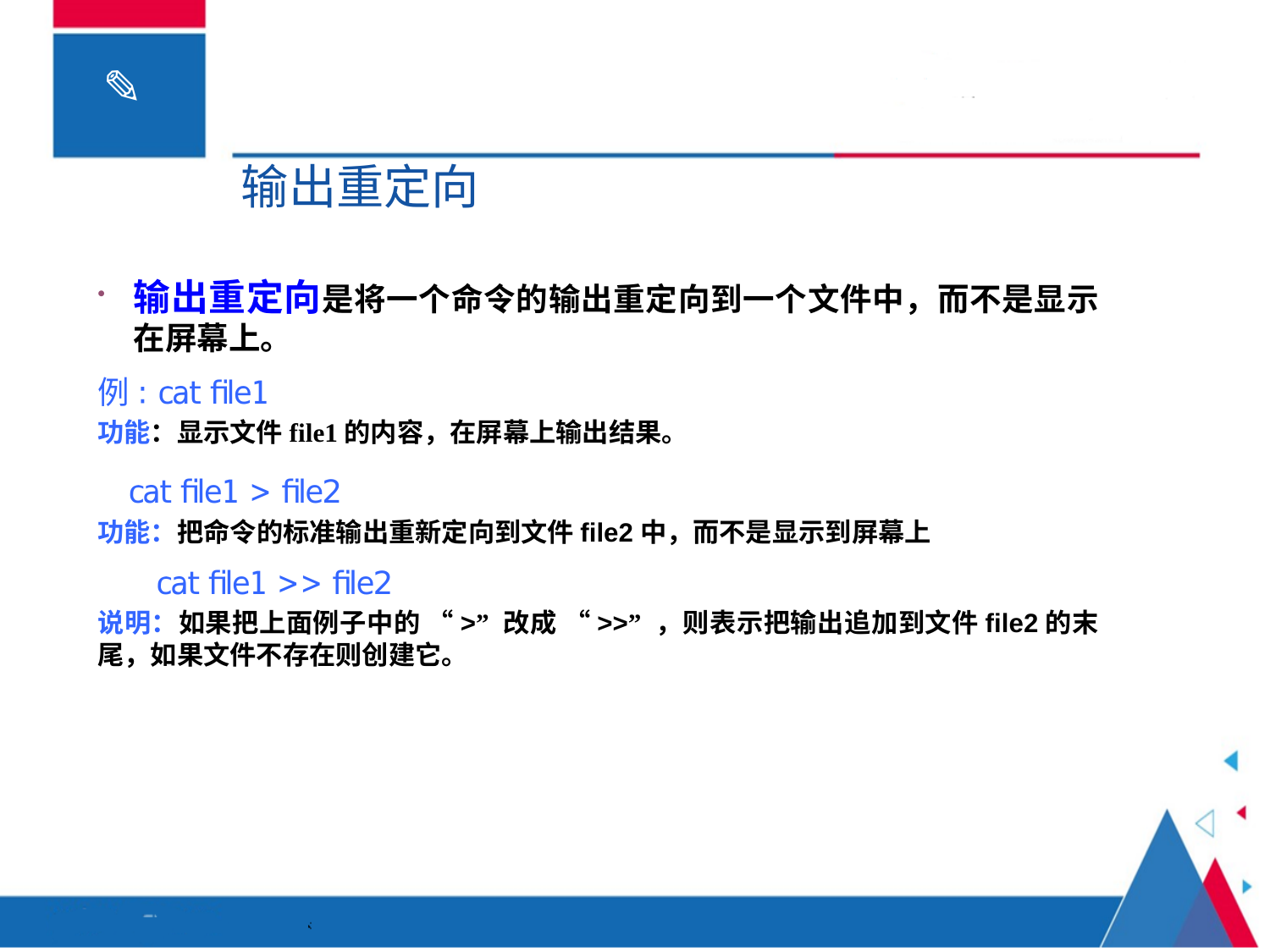

# 输出重定向
输出重定向是将一个命令的输出重定向到一个文件中，而不是显示在屏幕上。
例: cat file1
功能：显示文件file1的内容，在屏幕上输出结果。
   cat file1 > file2
功能：把命令的标准输出重新定向到文件file2中，而不是显示到屏幕上
         cat file1 >> file2
说明：如果把上面例子中的 “>” 改成 “>>” ，则表示把输出追加到文件file2的末尾，如果文件不存在则创建它。